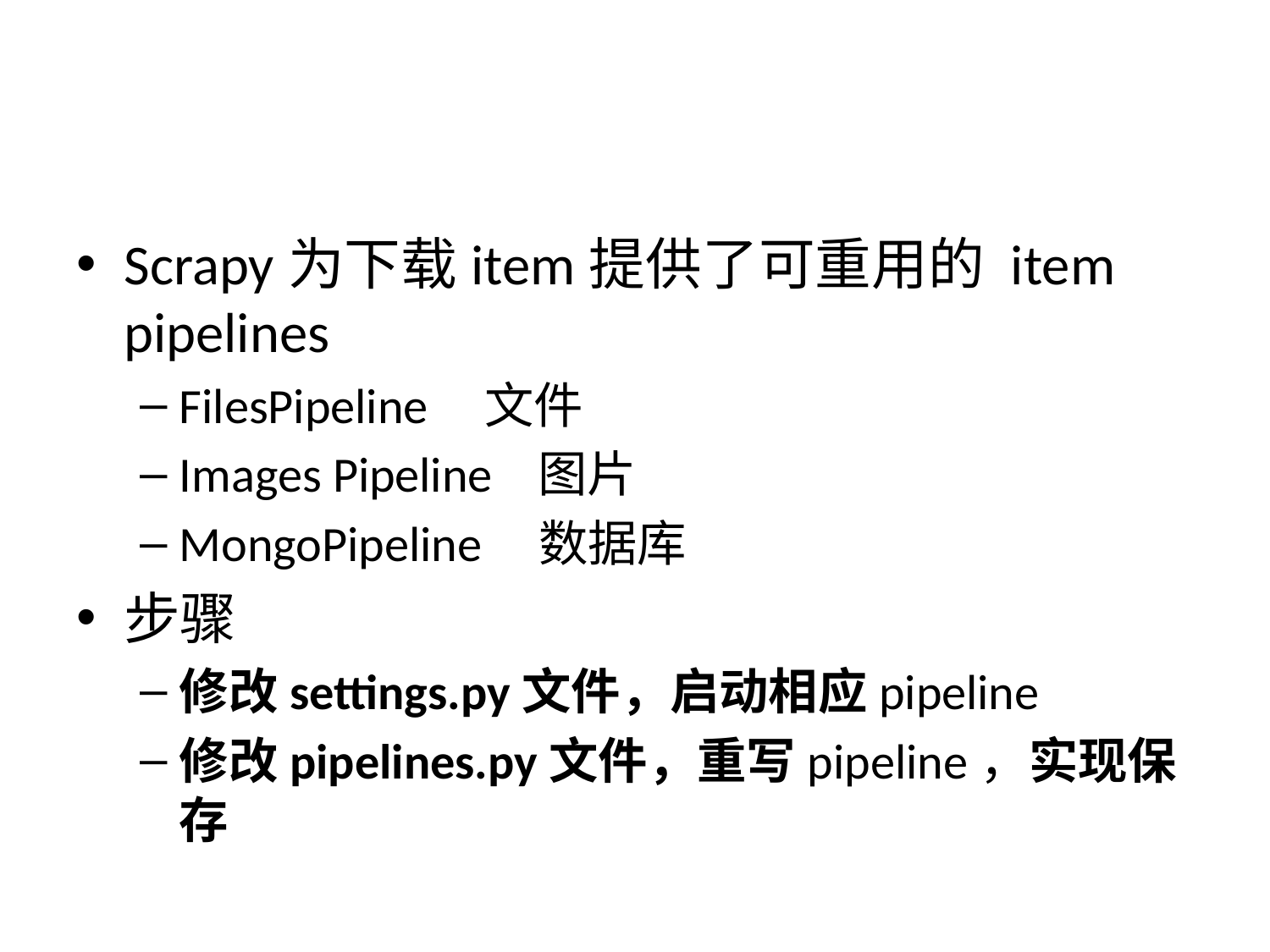

#
Scrapy为下载item提供了可重用的 item pipelines
FilesPipeline    文件
Images Pipeline   图片
MongoPipeline    数据库
步骤
修改settings.py文件，启动相应pipeline
修改pipelines.py文件，重写pipeline，实现保存